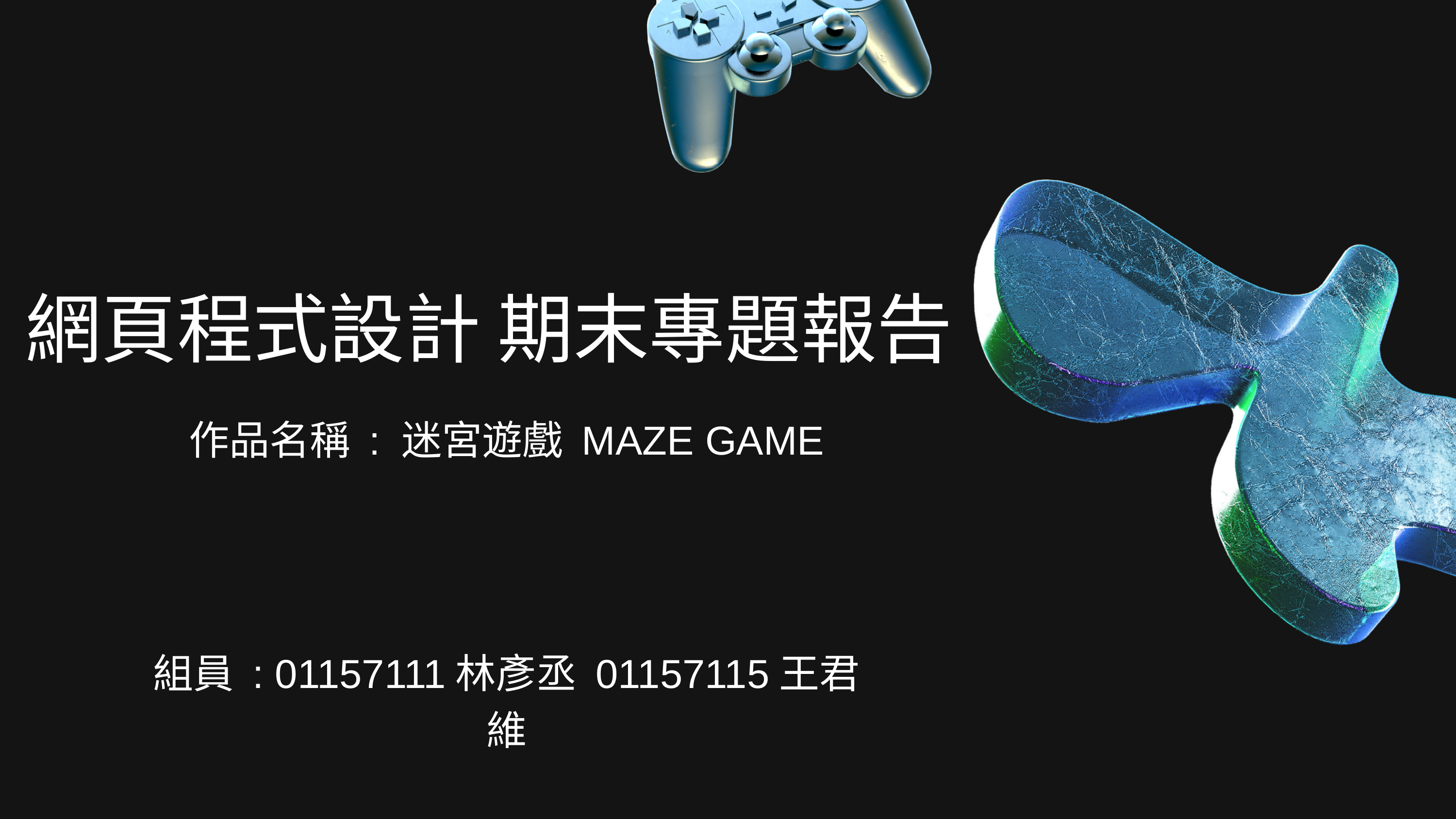

網頁程式設計 期末專題報告

作品名稱 : 迷宮遊戲 MAZE GAME
組員 : 01157111林彥丞 01157115王君維